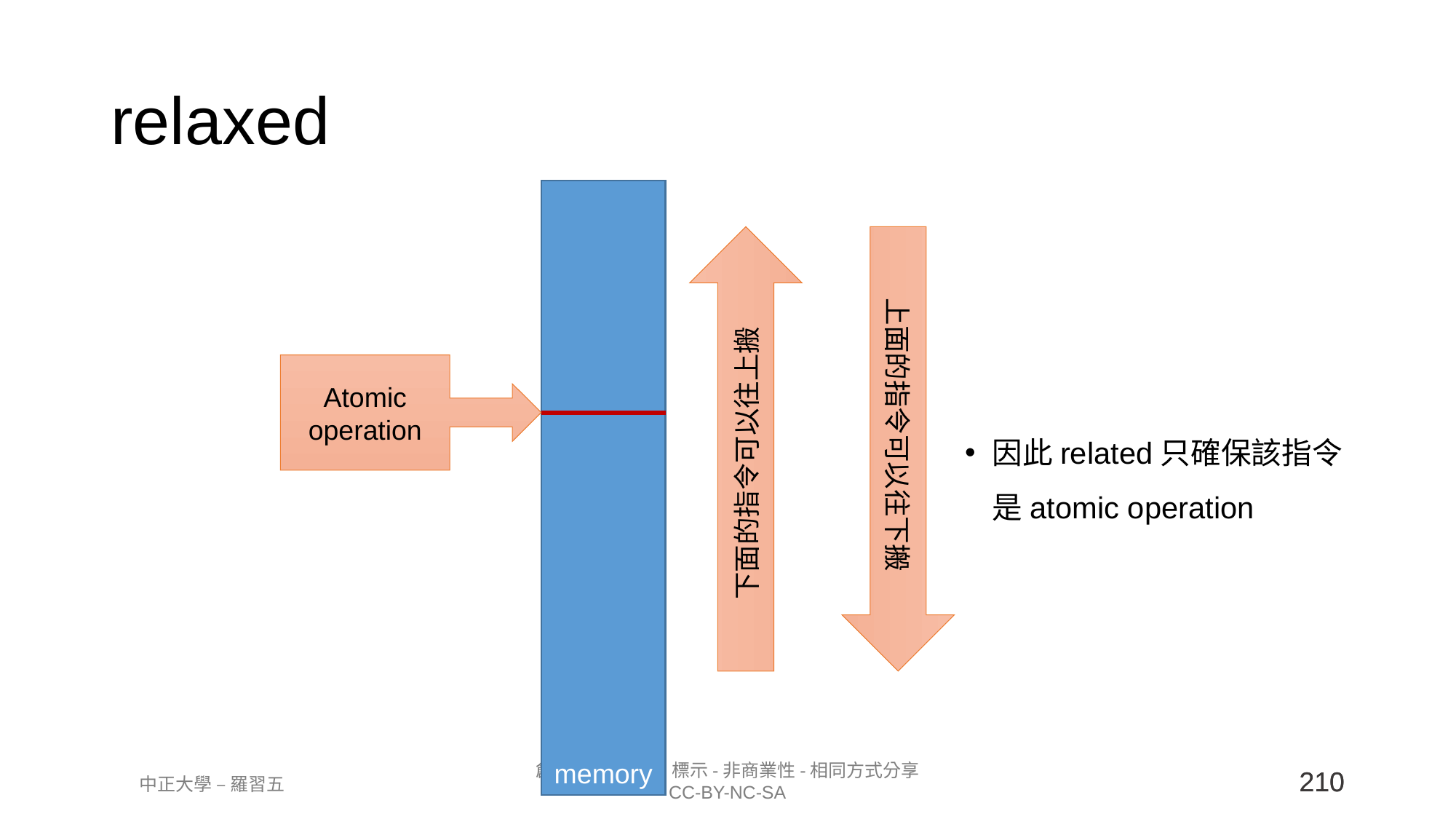

# relaxed
memory
因此related只確保該指令是atomic operation
Atomic operation
下面的指令可以往上搬
上面的指令可以往下搬